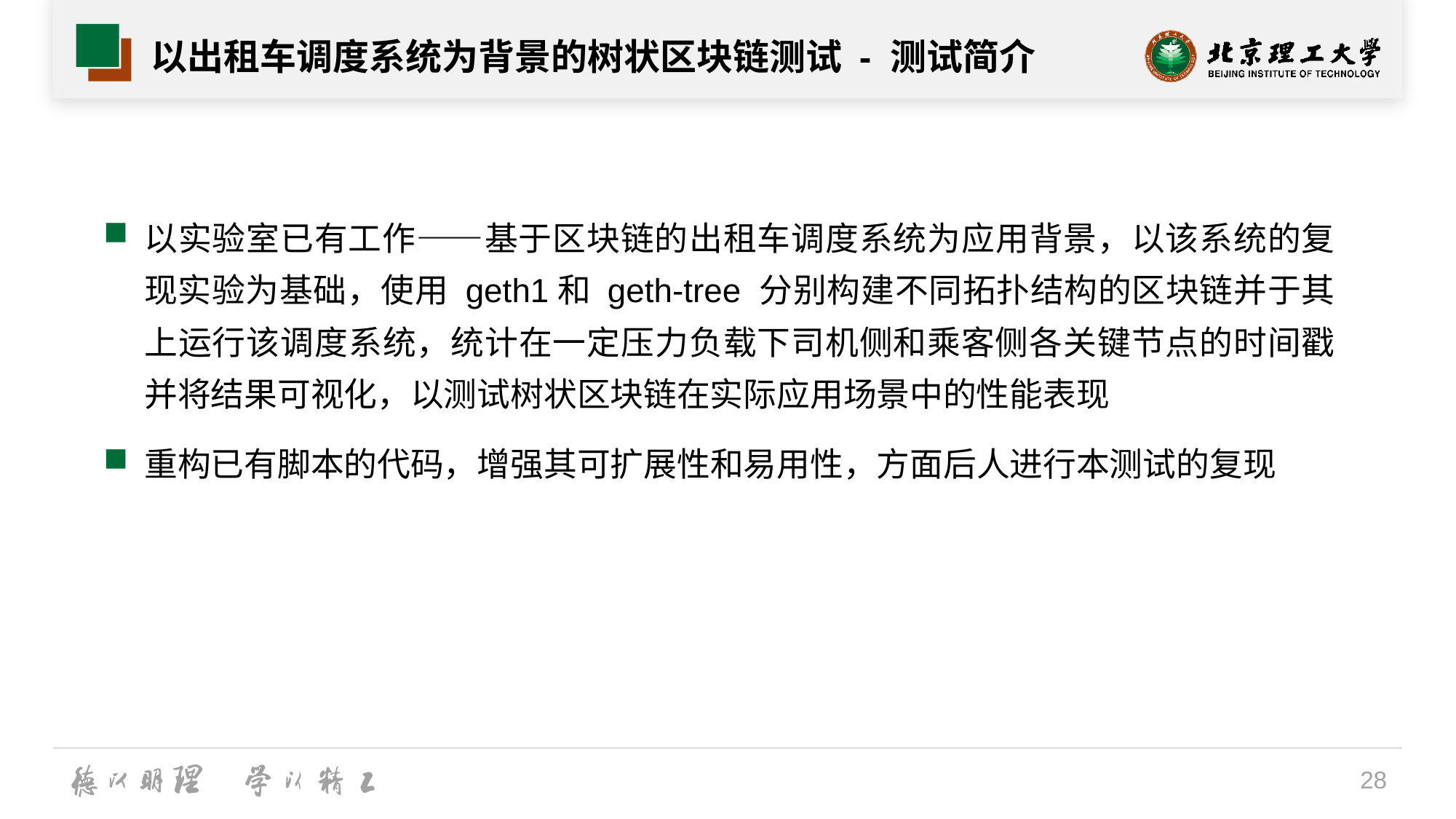

# 以出租车调度系统为背景的树状区块链测试 - 测试简介
以实验室已有工作——基于区块链的出租车调度系统为应用背景，以该系统的复现实验为基础，使用 geth1和 geth-tree 分别构建不同拓扑结构的区块链并于其上运行该调度系统，统计在一定压力负载下司机侧和乘客侧各关键节点的时间戳并将结果可视化，以测试树状区块链在实际应用场景中的性能表现
重构已有脚本的代码，增强其可扩展性和易用性，方面后人进行本测试的复现